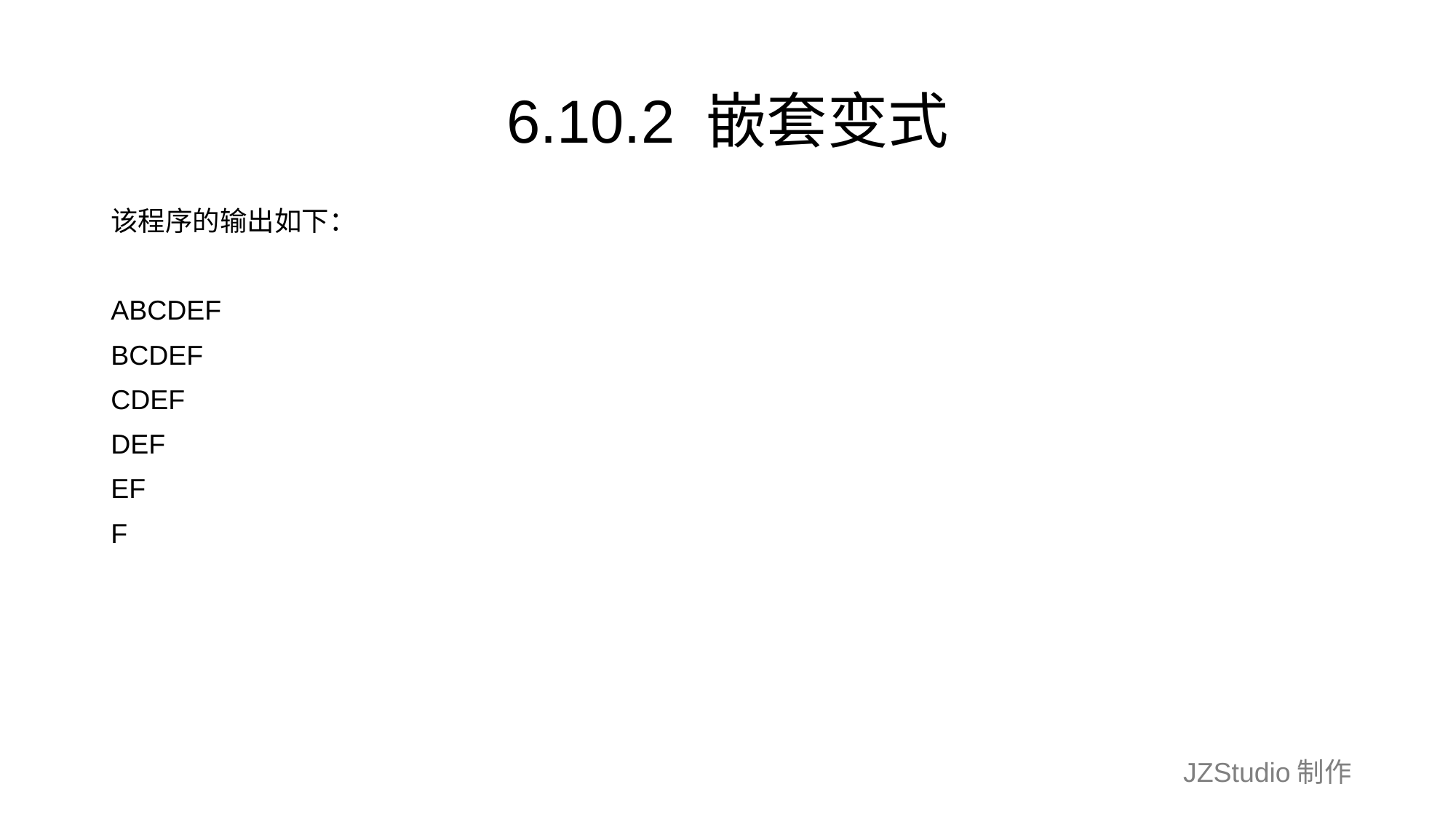

# 6.10.2 嵌套变式
该程序的输出如下：

ABCDEF
BCDEF
CDEF
DEF
EF
F